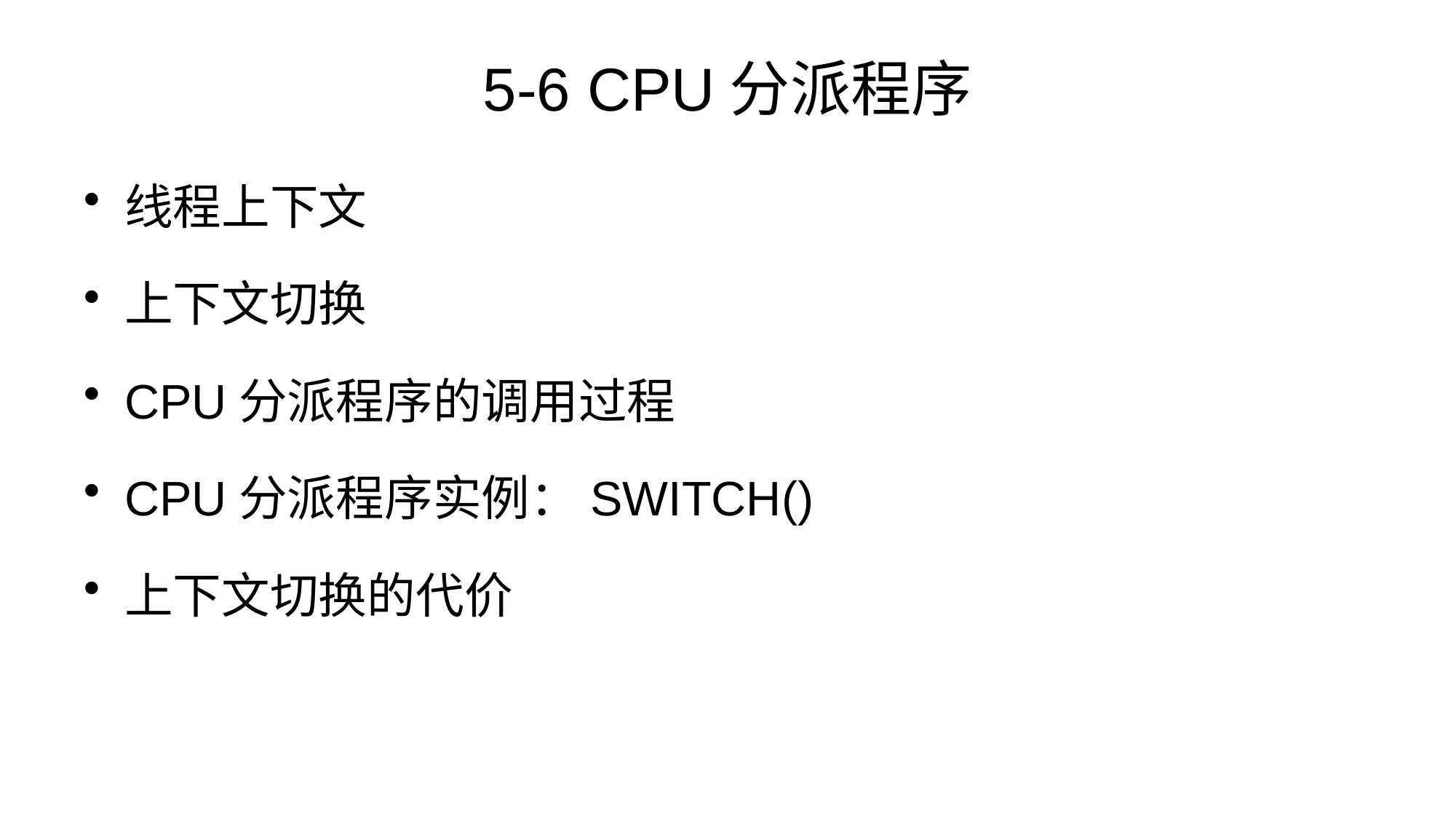

# 5-6 CPU分派程序
线程上下文
上下文切换
CPU分派程序的调用过程
CPU分派程序实例：SWITCH()
上下文切换的代价